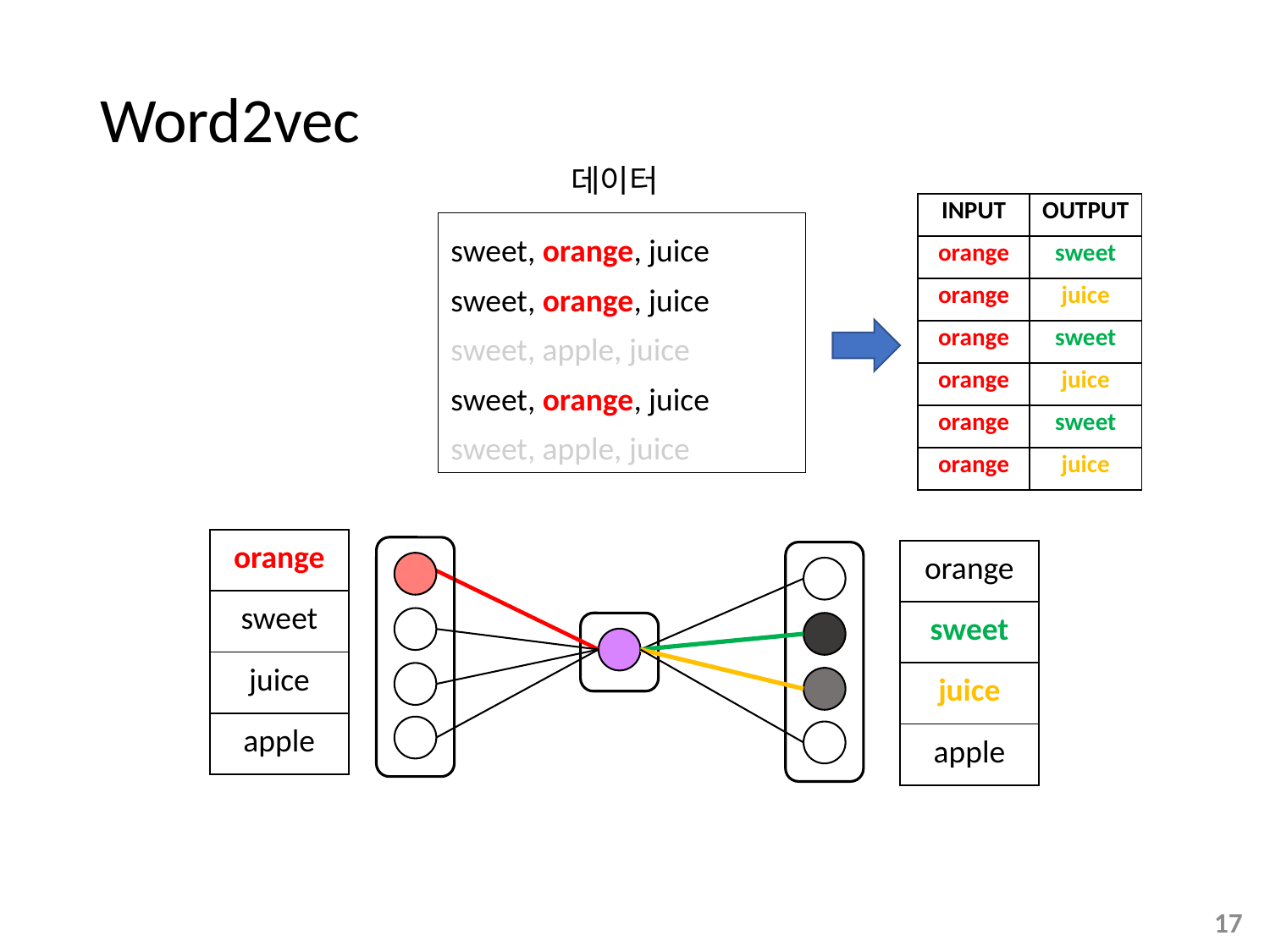

# Word2vec
데이터
| INPUT | OUTPUT |
| --- | --- |
| orange | sweet |
| orange | juice |
| orange | sweet |
| orange | juice |
| orange | sweet |
| orange | juice |
sweet, orange, juice
sweet, orange, juice
sweet, apple, juice
sweet, orange, juice
sweet, apple, juice

| orange |
| --- |
| sweet |
| juice |
| apple |

| orange |
| --- |
| sweet |
| juice |
| apple |

17